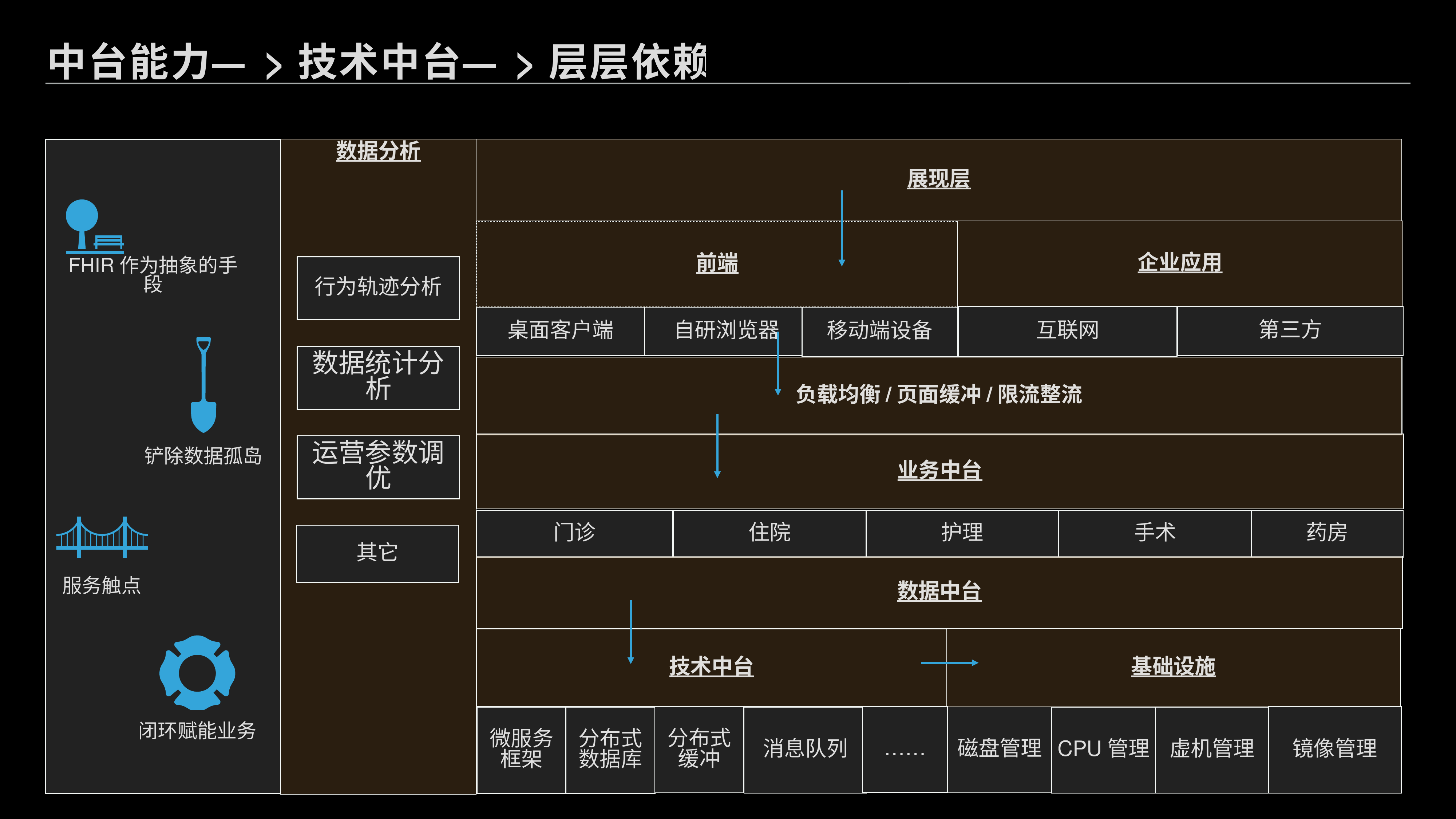

中台能力—>技术中台—>层层依赖
展现层
数据分析

企业应用
前端
Fhir作为抽象的手段
行为轨迹分析
互联网
第三方
桌面客户端
自研浏览器
移动端设备

数据统计分析
负载均衡/页面缓冲/限流整流

业务中台
铲除数据孤岛
运营参数调优
门诊
住院
护理
手术
药房

其它
数据中台
服务触点

基础设施
技术中台

……
镜像管理
磁盘管理
分布式
缓冲
微服务
框架
分布式
数据库
消息队列
cpu管理
虚机管理
闭环赋能业务